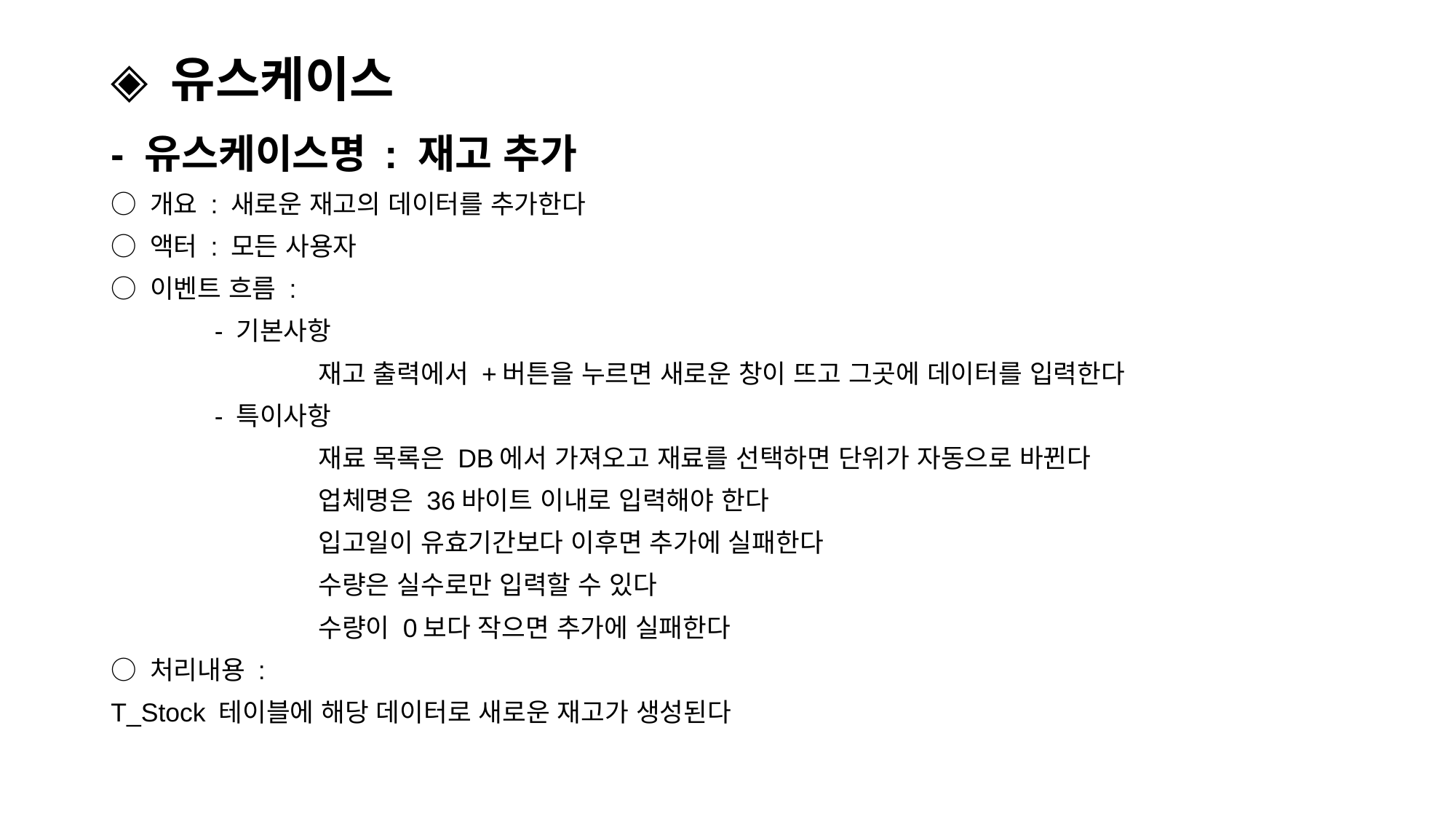

# ◈ 유스케이스
- 유스케이스명 : 재고 추가
○ 개요 : 새로운 재고의 데이터를 추가한다
○ 액터 : 모든 사용자
○ 이벤트 흐름 :
	- 기본사항
		재고 출력에서 +버튼을 누르면 새로운 창이 뜨고 그곳에 데이터를 입력한다
	- 특이사항
		재료 목록은 DB에서 가져오고 재료를 선택하면 단위가 자동으로 바뀐다
		업체명은 36바이트 이내로 입력해야 한다
		입고일이 유효기간보다 이후면 추가에 실패한다
		수량은 실수로만 입력할 수 있다
		수량이 0보다 작으면 추가에 실패한다
○ 처리내용 :
T_Stock 테이블에 해당 데이터로 새로운 재고가 생성된다